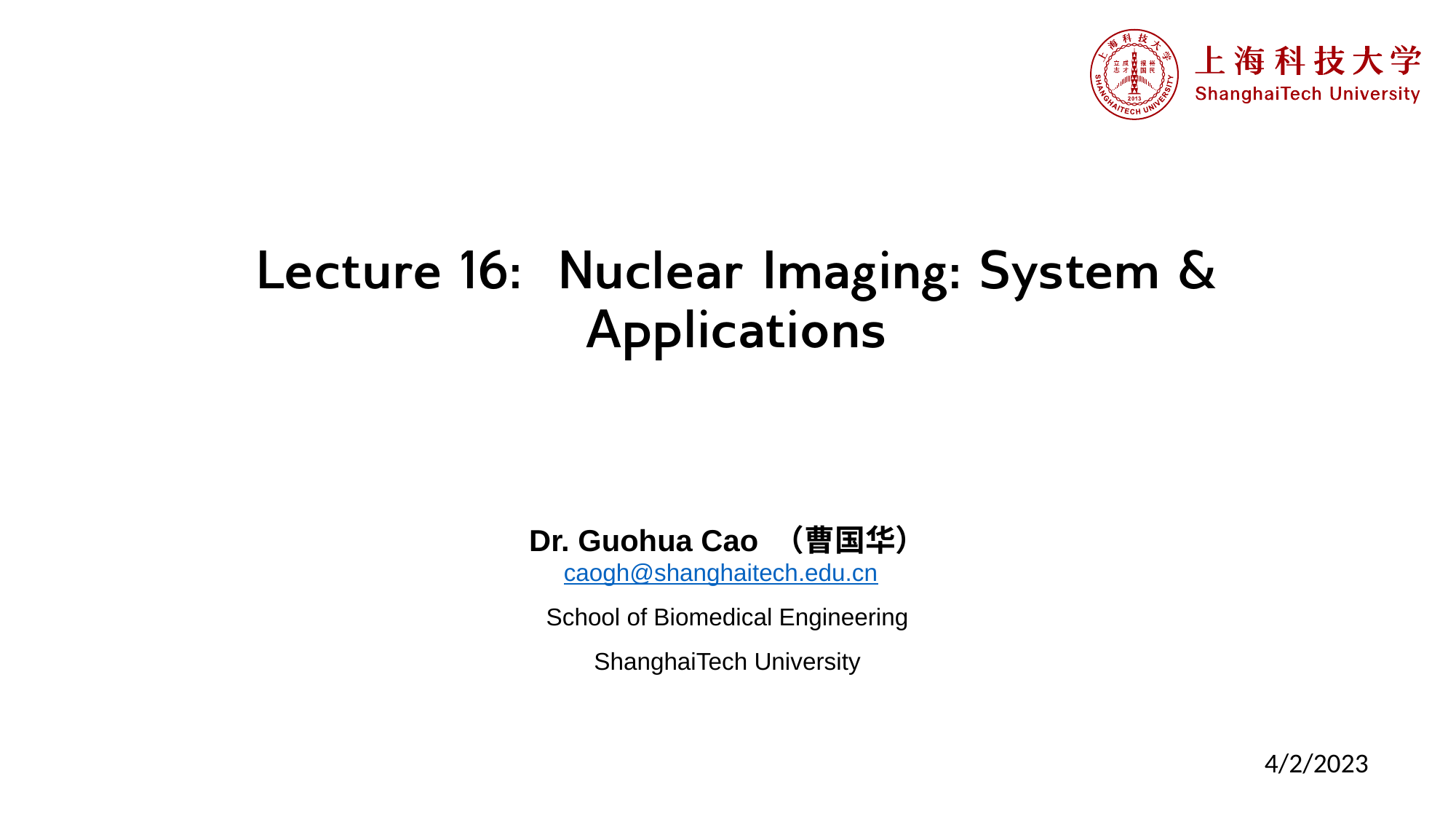

# Lecture 16:  Nuclear Imaging: System & Applications

Dr. Guohua Cao （曹国华）
caogh@shanghaitech.edu.cn
School of Biomedical Engineering
ShanghaiTech University

4/2/2023